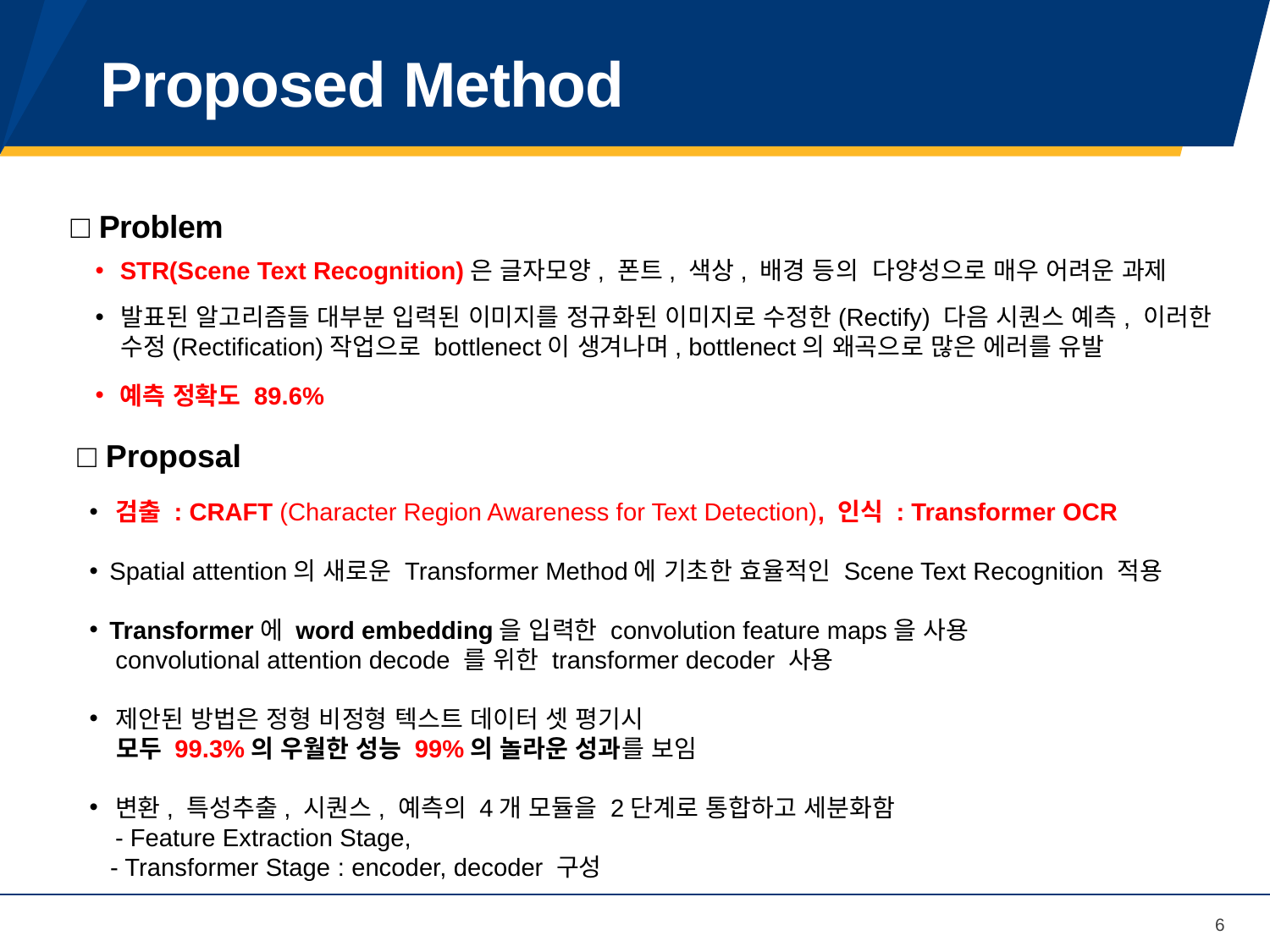

# Proposed Method
□ Problem
STR(Scene Text Recognition)은 글자모양, 폰트, 색상, 배경 등의  다양성으로 매우 어려운 과제

발표된 알고리즘들 대부분 입력된 이미지를 정규화된 이미지로 수정한(Rectify) 다음 시퀀스 예측, 이러한 수정(Rectification)작업으로 bottlenect이 생겨나며, bottlenect의 왜곡으로 많은 에러를 유발

예측 정확도 89.6%

□ Proposal

 검출 : CRAFT (Character Region Awareness for Text Detection), 인식 : Transformer OCR

 Spatial attention의 새로운 Transformer Method에 기초한 효율적인 Scene Text Recognition 적용

 Transformer에 word embedding을 입력한 convolution feature maps을 사용
 convolutional attention decode 를 위한 transformer decoder 사용

 제안된 방법은 정형 비정형 텍스트 데이터 셋 평기시
   모두 99.3%의 우월한 성능 99%의 놀라운 성과를 보임

변환, 특성추출, 시퀀스, 예측의 4개 모듈을 2단계로 통합하고 세분화함
- Feature Extraction Stage,
   - Transformer Stage : encoder, decoder 구성
6